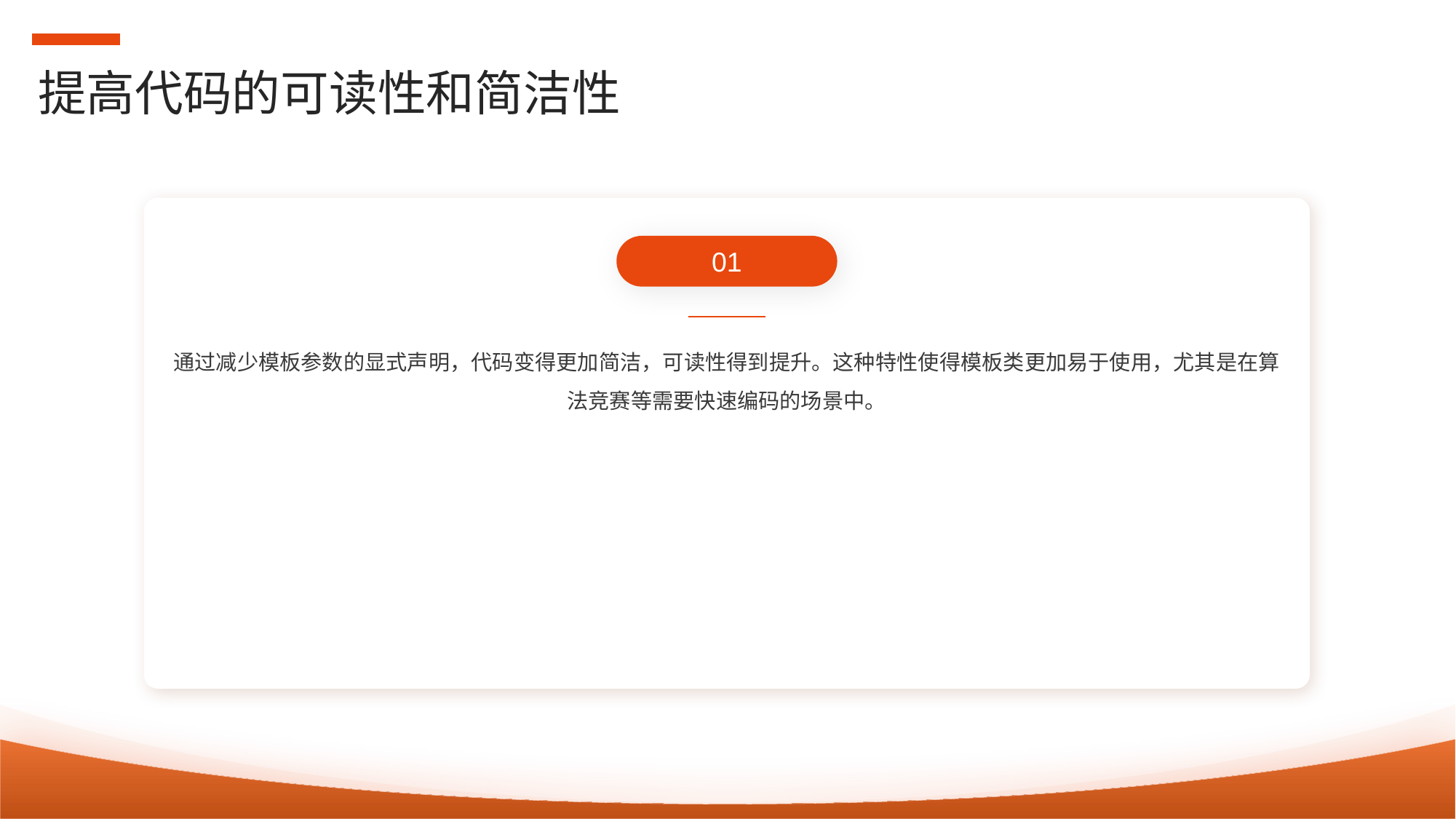

提高代码的可读性和简洁性

01

通过减少模板参数的显式声明，代码变得更加简洁，可读性得到提升。这种特性使得模板类更加易于使用，尤其是在算法竞赛等需要快速编码的场景中。